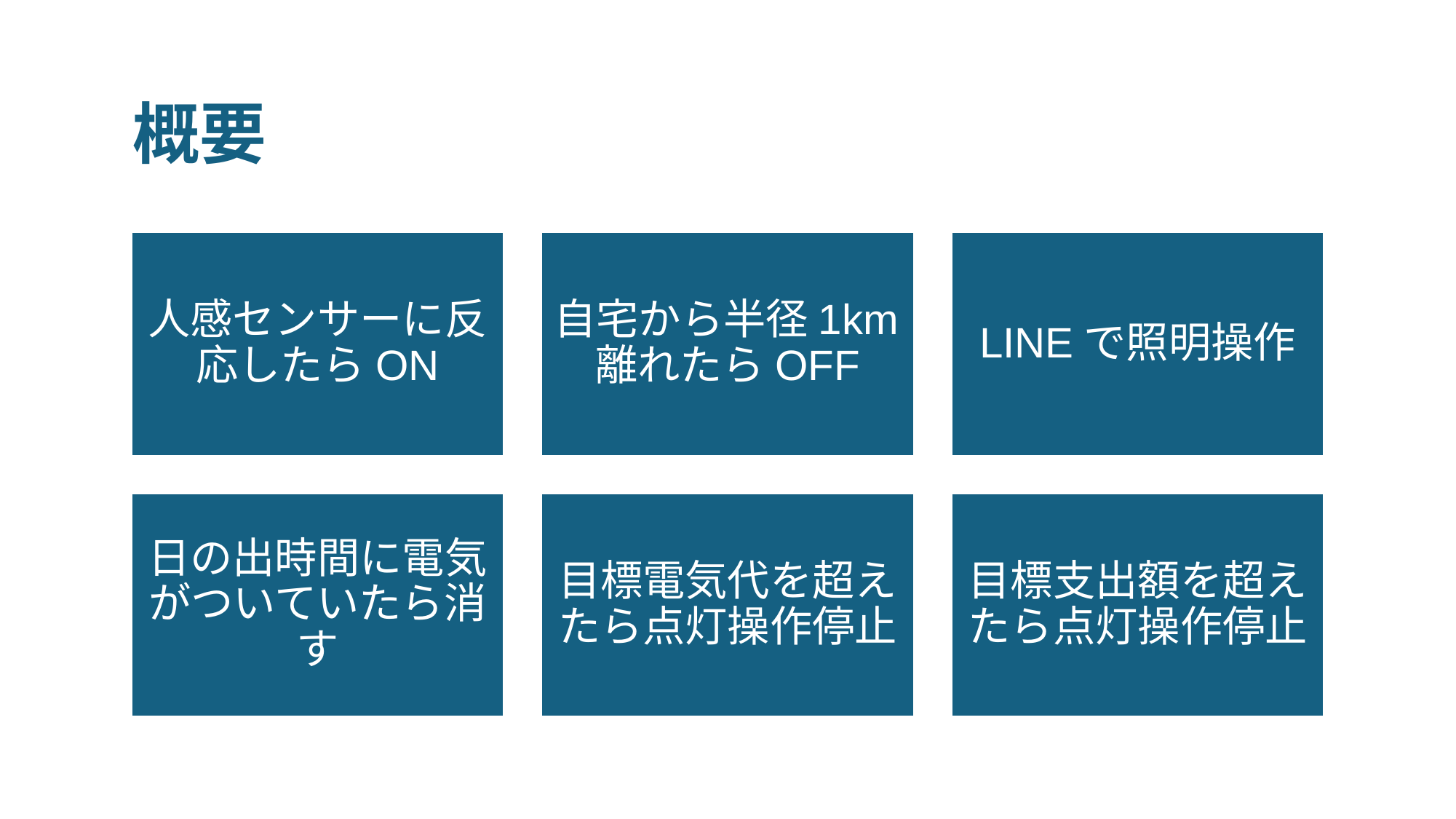

# 概要
人感センサーに反応したらON
自宅から半径1km離れたらOFF
LINEで照明操作
日の出時間に電気がついていたら消す
目標電気代を超えたら点灯操作停止
目標支出額を超えたら点灯操作停止